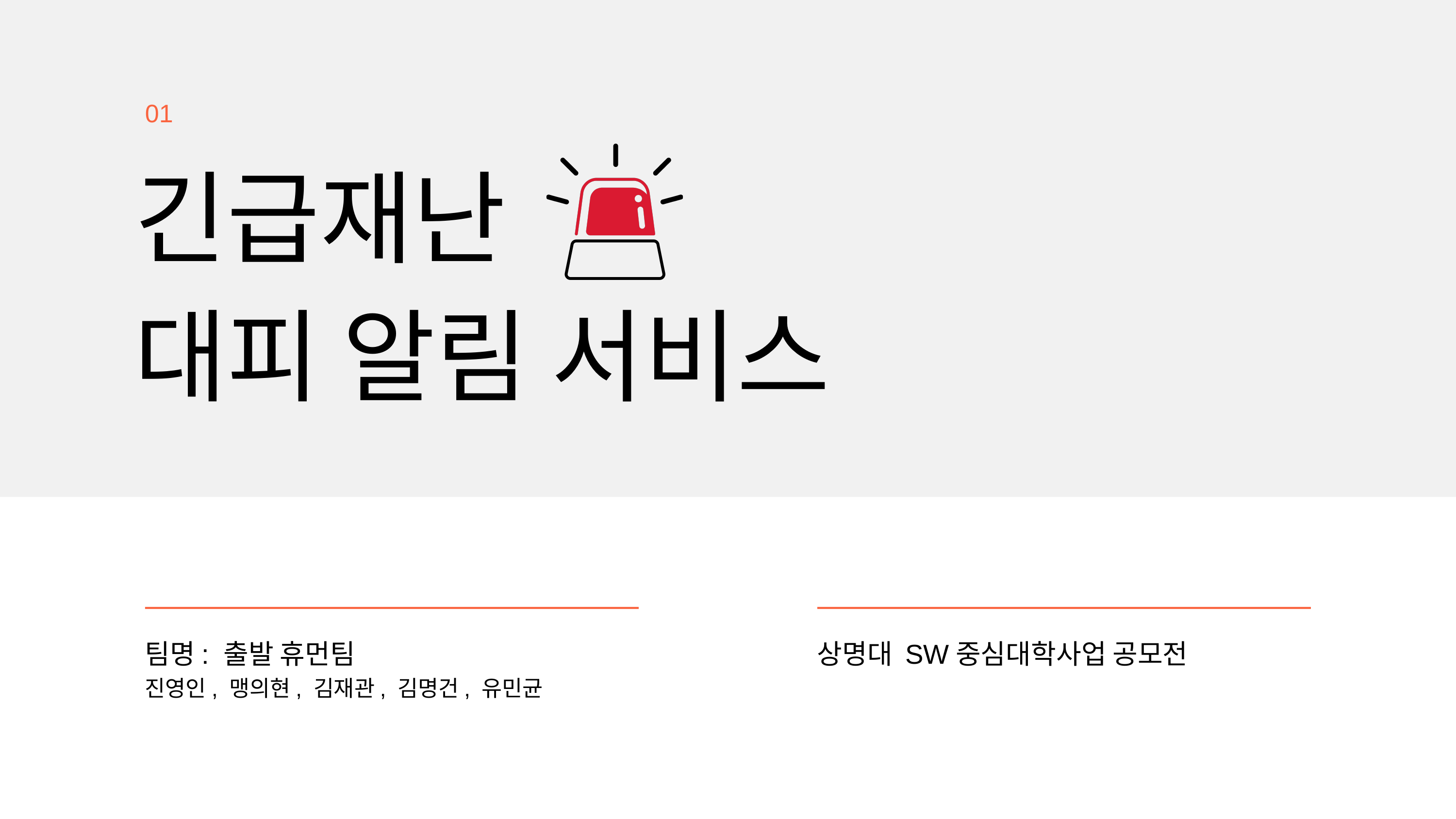

01
긴급재난
대피 알림 서비스

팀명: 출발 휴먼팀
진영인, 맹의현, 김재관, 김명건, 유민균

상명대 SW중심대학사업 공모전